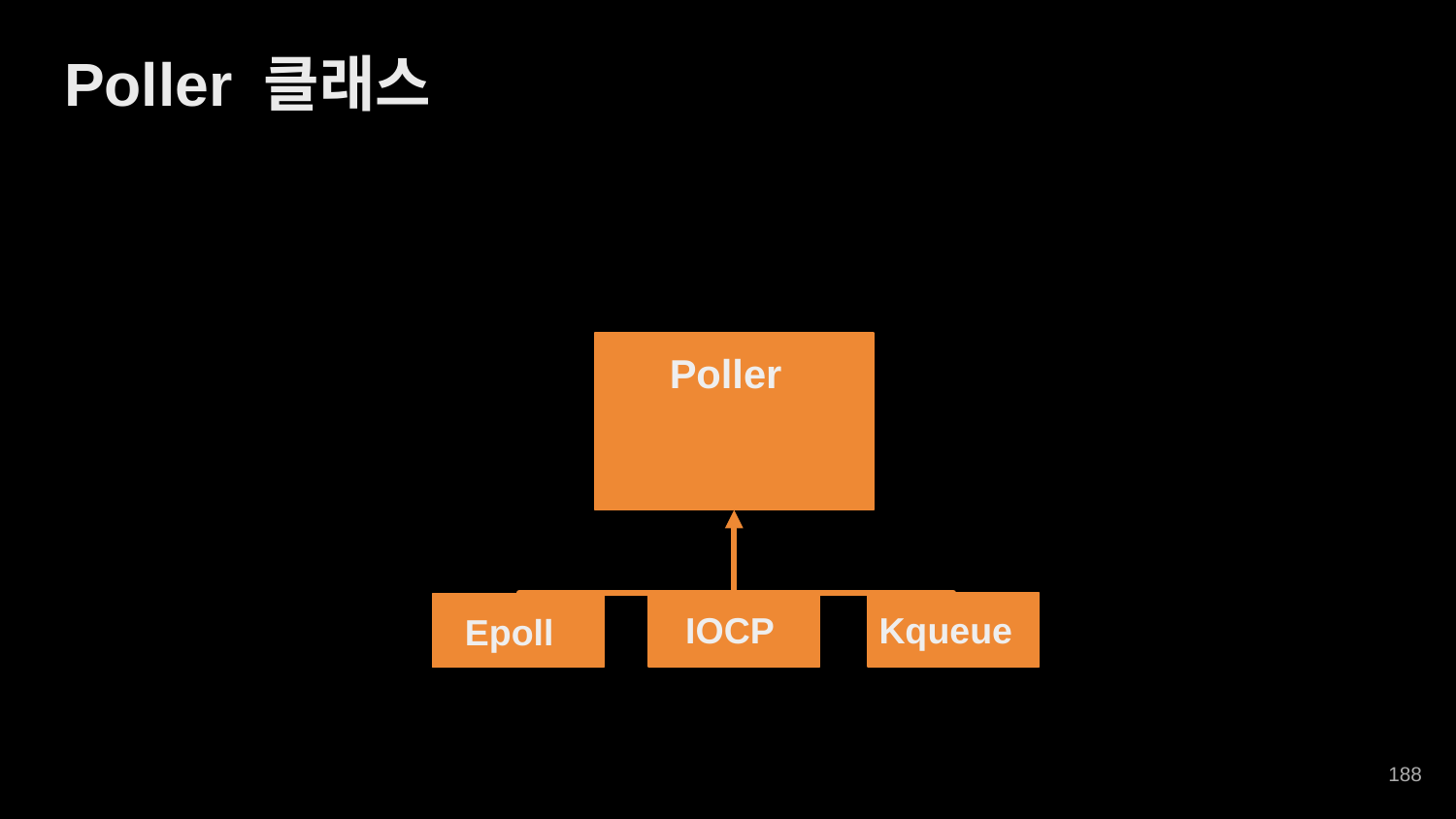

Poller 클래스

Poller
IOCP

Kqueue

Epoll
188